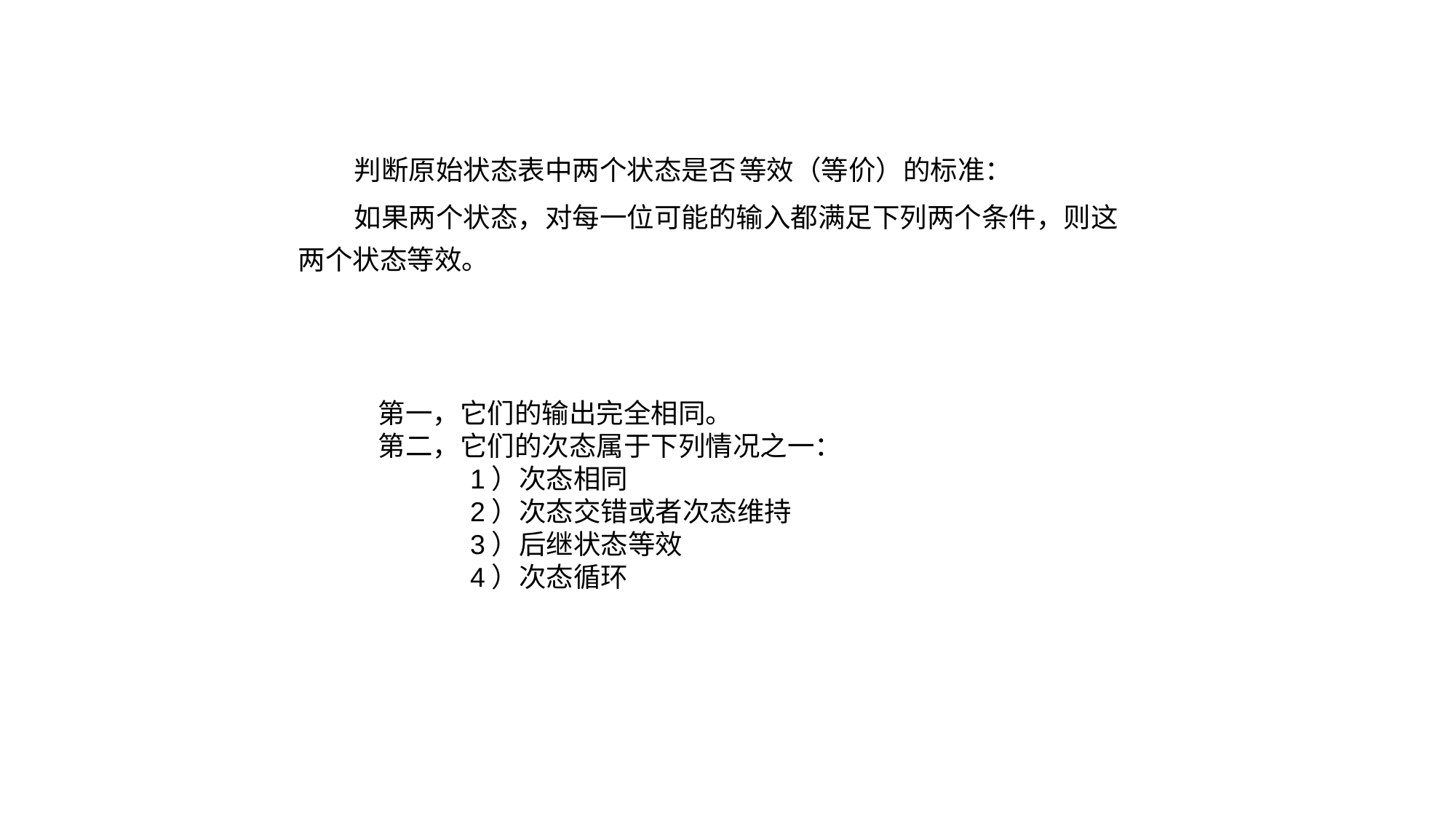

判断原始状态表中两个状态是否 等效（等价）的标准：
        如果两个状态，对每一位可能的输入都满足下列两个条件，则这两个状态等效。
第一，它们的输出完全相同。
第二，它们的次态属于下列情况之一：
            1）次态相同
            2）次态交错或者次态维持
            3）后继状态等效
            4）次态循环